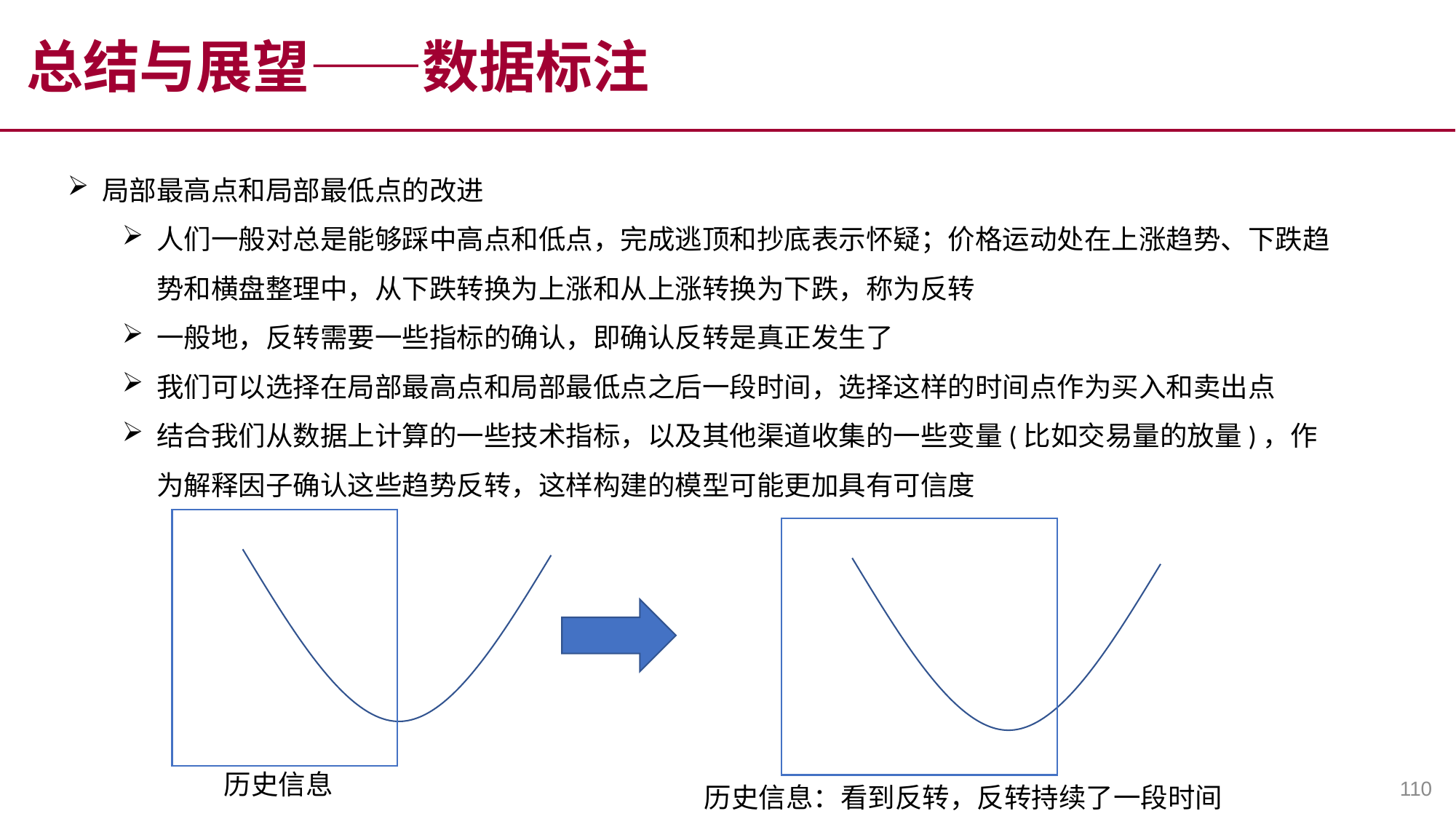

总结与展望——数据标注
局部最高点和局部最低点的改进
人们一般对总是能够踩中高点和低点，完成逃顶和抄底表示怀疑；价格运动处在上涨趋势、下跌趋势和横盘整理中，从下跌转换为上涨和从上涨转换为下跌，称为反转
一般地，反转需要一些指标的确认，即确认反转是真正发生了
我们可以选择在局部最高点和局部最低点之后一段时间，选择这样的时间点作为买入和卖出点
结合我们从数据上计算的一些技术指标，以及其他渠道收集的一些变量(比如交易量的放量)，作为解释因子确认这些趋势反转，这样构建的模型可能更加具有可信度

历史信息
110
历史信息：看到反转，反转持续了一段时间